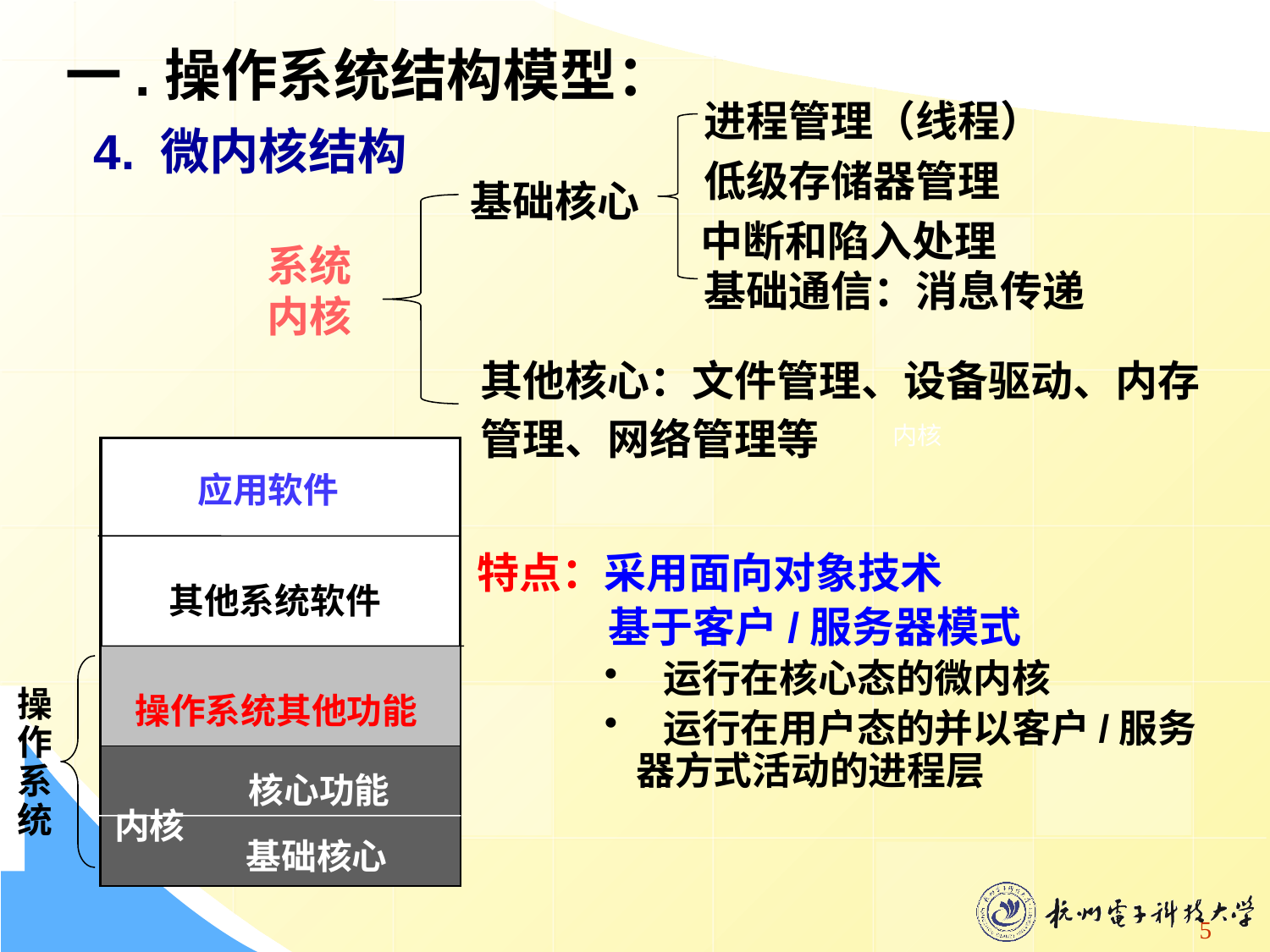

一.操作系统结构模型：
进程管理（线程）
4. 微内核结构

低级存储器管理
基础核心

中断和陷入处理
# 系统内核
基础通信：消息传递
其他核心：文件管理、设备驱动、内存  管理、网络管理等
内核

应用软件

其他系统软件

操作系统其他功能
操
作
系
统

核心功能
内核

基础核心
特点：采用面向对象技术
      基于客户/服务器模式
  运行在核心态的微内核
  运行在用户态的并以客户/服务器方式活动的进程层
5